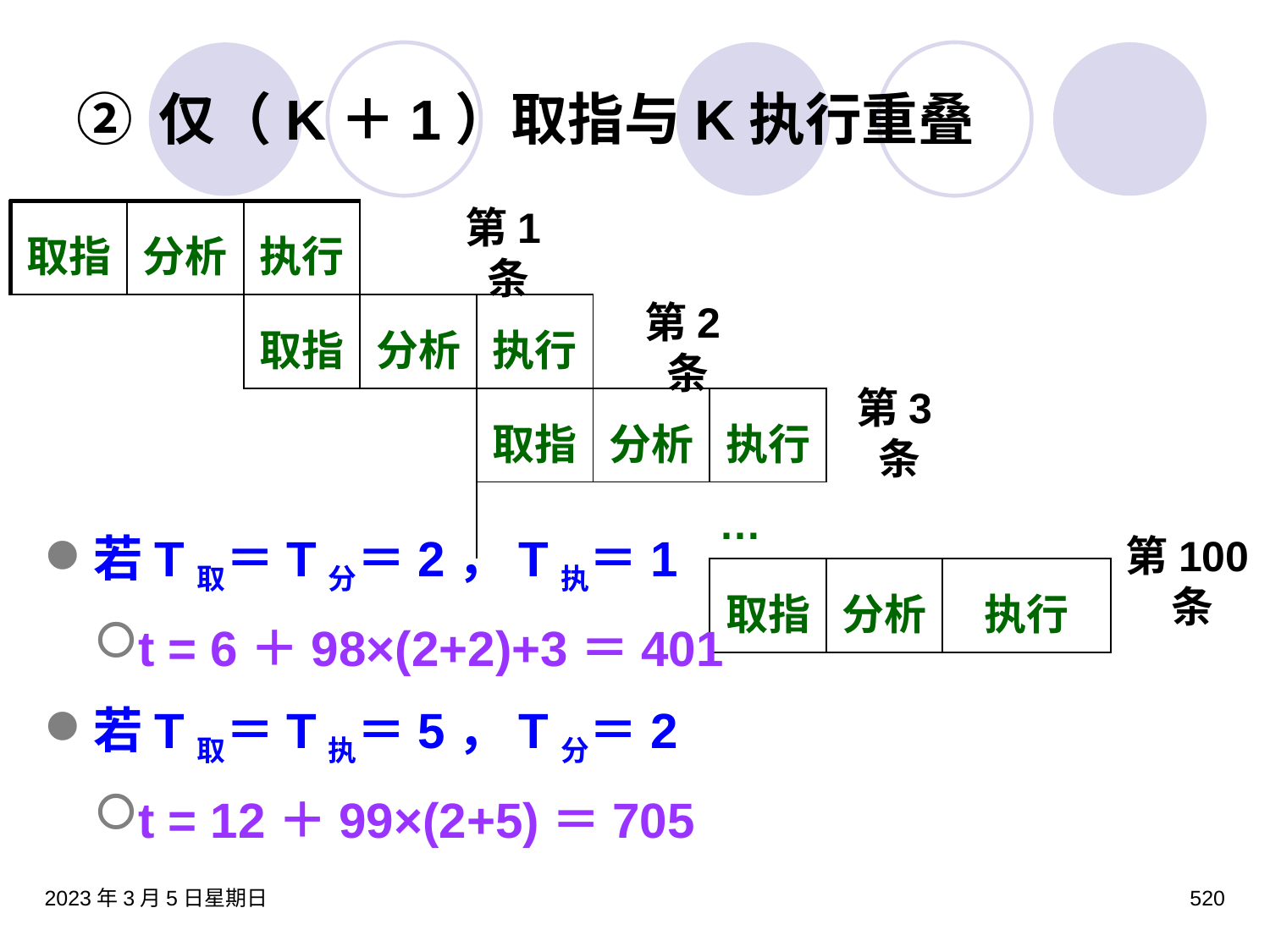

# ② 仅（K＋1）取指与K执行重叠
| 取指 | 分析 | 执行 |  |  |  |  |  |  |  |
| --- | --- | --- | --- | --- | --- | --- | --- | --- | --- |
|  |  | 取指 | 分析 | 执行 |  |  |  |  |  |
|  |  |  |  | 取指 | 分析 | 执行 |  |  |  |
|  |  |  |  |  |  | … |  |  |  |
|  |  |  |  |  |  | 取指 | 分析 | 执行 |  |
第1条
第2条
第3条
若T取＝T分＝2，T执＝1
t = 6＋98×(2+2)+3＝401
若T取＝T执＝5，T分＝2
t = 12＋99×(2+5)＝705
第100条
2023年3月5日星期日
520